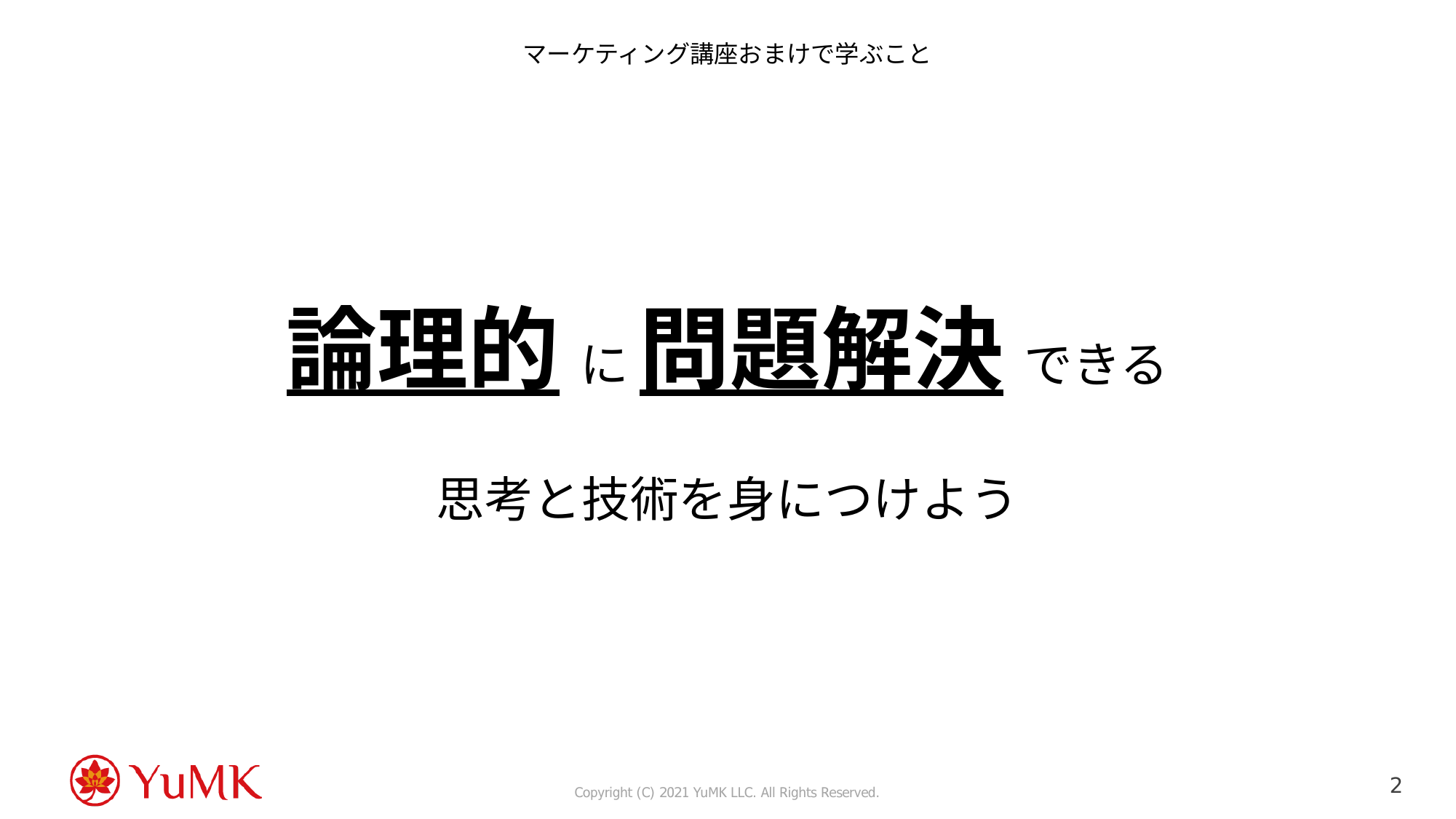

# マーケティング講座おまけで学ぶこと
論理的 に 問題解決 できる
思考と技術を身につけよう
2